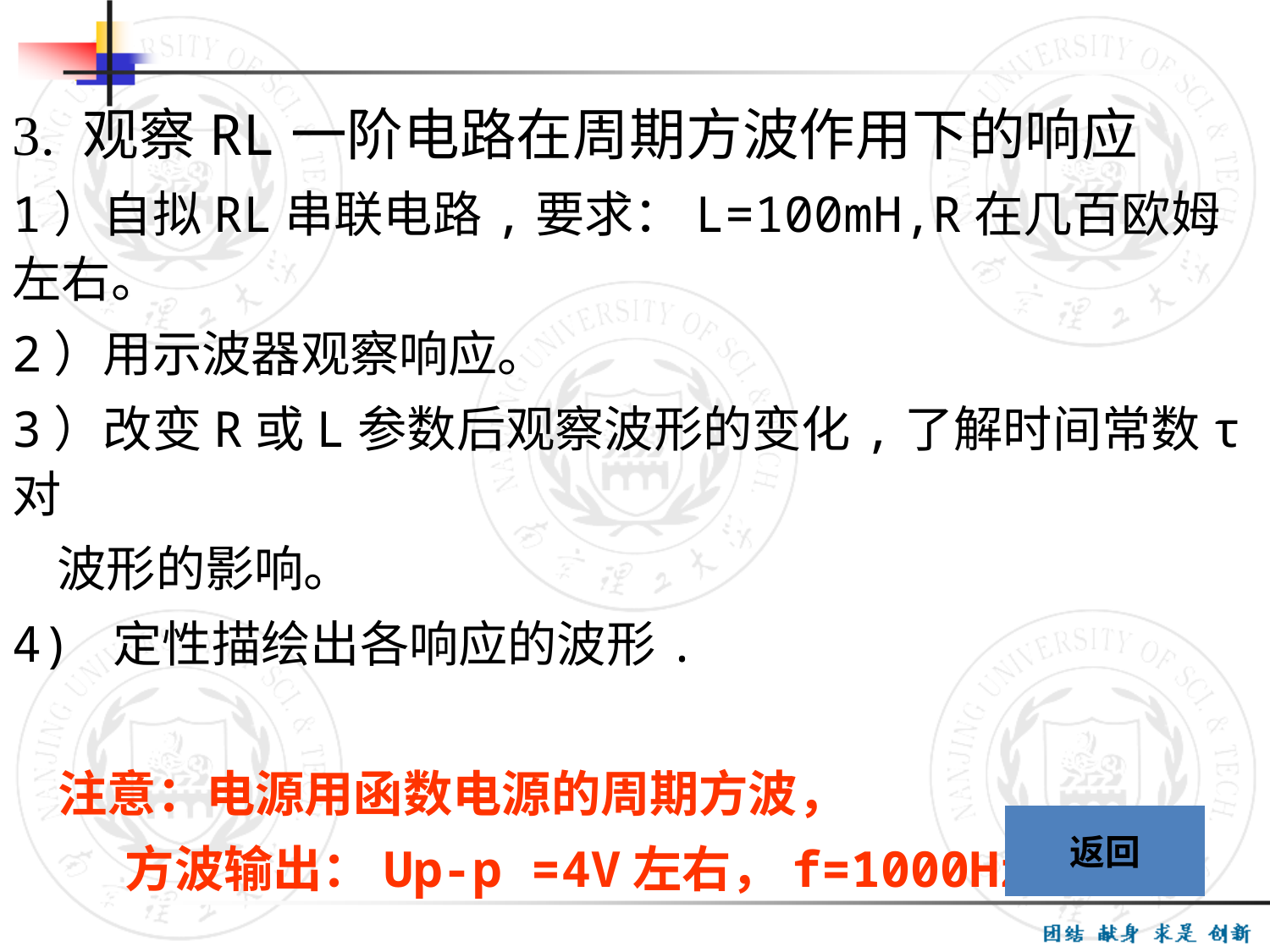

3. 观察RL一阶电路在周期方波作用下的响应
1）自拟RL串联电路,要求：L=100mH,R在几百欧姆左右。
2）用示波器观察响应。
3）改变R或L参数后观察波形的变化,了解时间常数τ对
   波形的影响。
4) 定性描绘出各响应的波形.

   注意：电源用函数电源的周期方波，
         方波输出：Up-p =4V左右，f=1000Hz左右。

返回